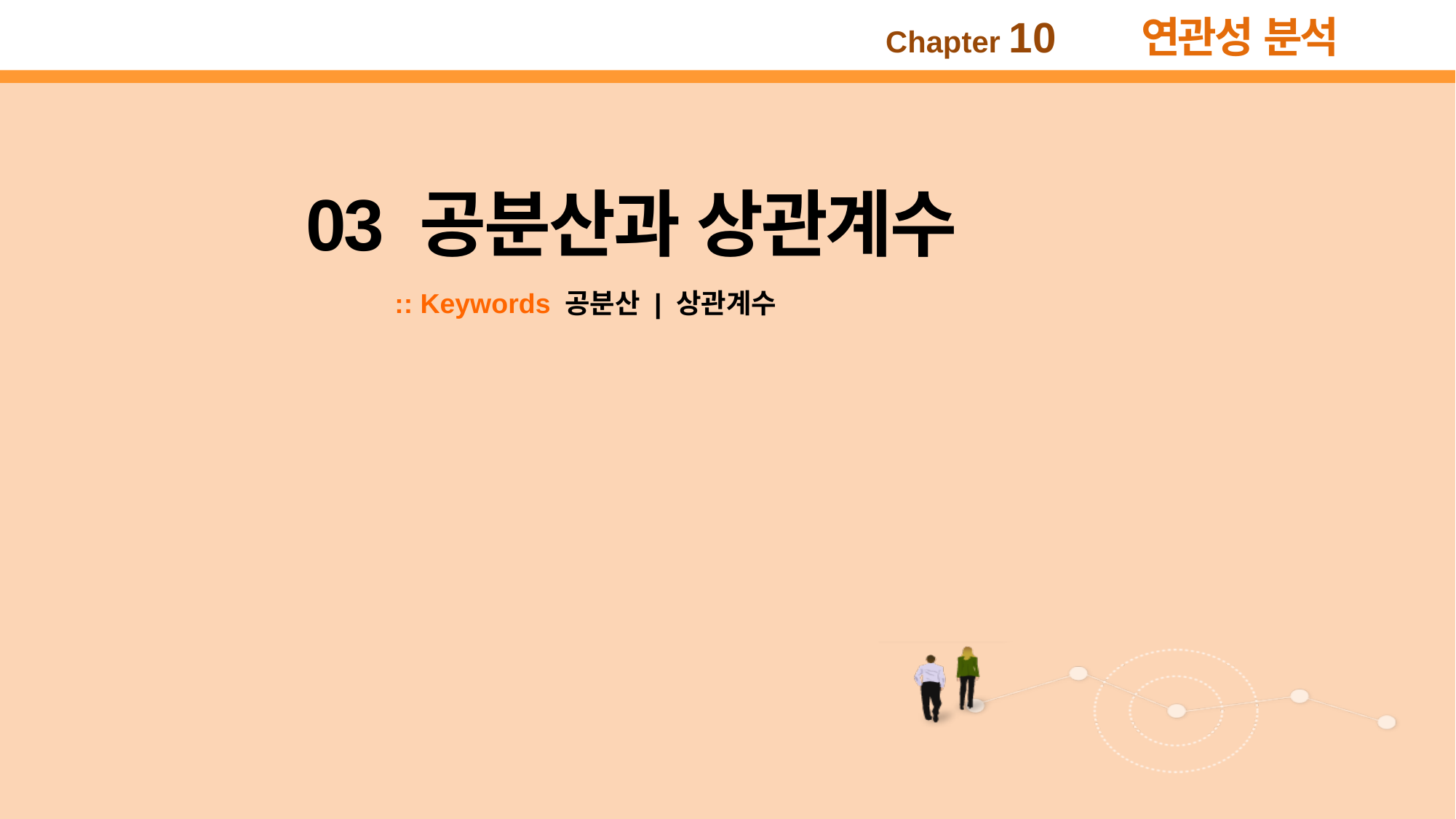

03 공분산과 상관계수
:: Keywords 공분산 | 상관계수